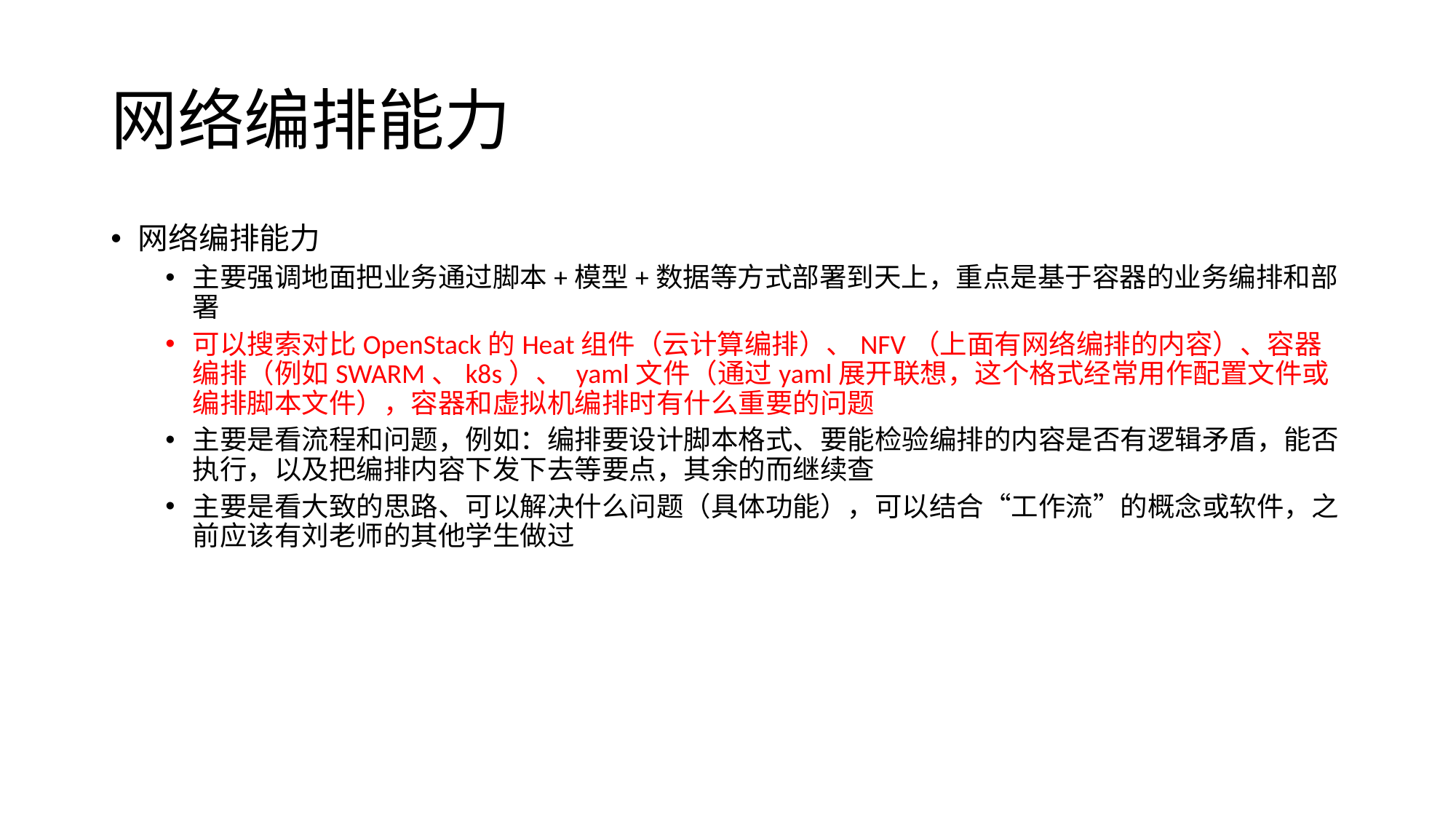

# 网络编排能力
网络编排能力
主要强调地面把业务通过脚本+模型+数据等方式部署到天上，重点是基于容器的业务编排和部署
可以搜索对比OpenStack的Heat组件（云计算编排）、NFV（上面有网络编排的内容）、容器编排（例如SWARM、k8s）、 yaml文件（通过yaml展开联想，这个格式经常用作配置文件或编排脚本文件），容器和虚拟机编排时有什么重要的问题
主要是看流程和问题，例如：编排要设计脚本格式、要能检验编排的内容是否有逻辑矛盾，能否执行，以及把编排内容下发下去等要点，其余的而继续查
主要是看大致的思路、可以解决什么问题（具体功能），可以结合“工作流”的概念或软件，之前应该有刘老师的其他学生做过